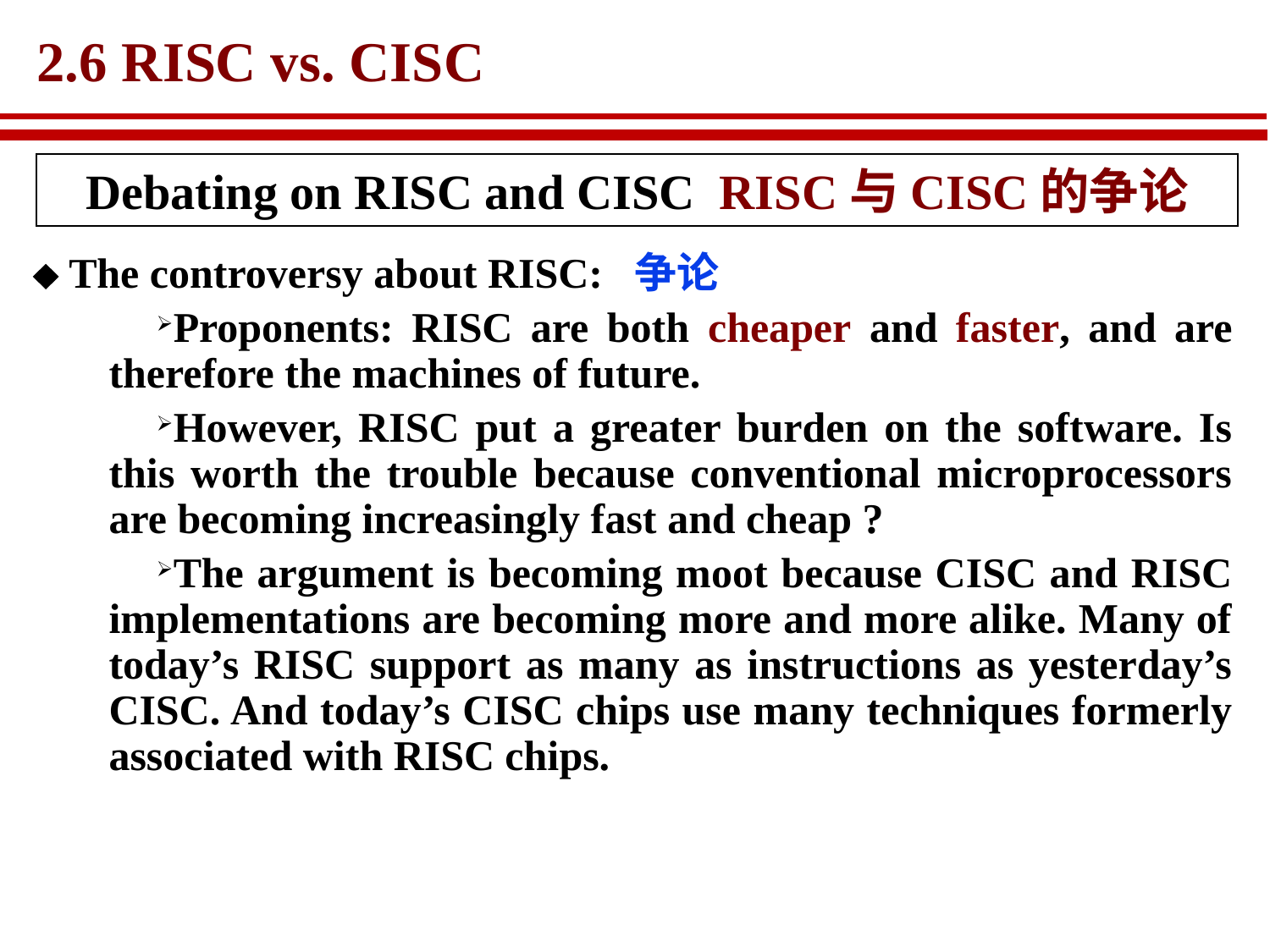

# 2.6 RISC vs. CISC
Debating on RISC and CISC  RISC与CISC的争论
♦ The controversy about RISC:  争论
Proponents: RISC are both cheaper and faster, and are therefore the machines of future.
However, RISC put a greater burden on the software. Is this worth the trouble because conventional microprocessors are becoming increasingly fast and cheap ?
The argument is becoming moot because CISC and RISC implementations are becoming more and more alike. Many of today’s RISC support as many as instructions as yesterday’s CISC. And today’s CISC chips use many techniques formerly associated with RISC chips.